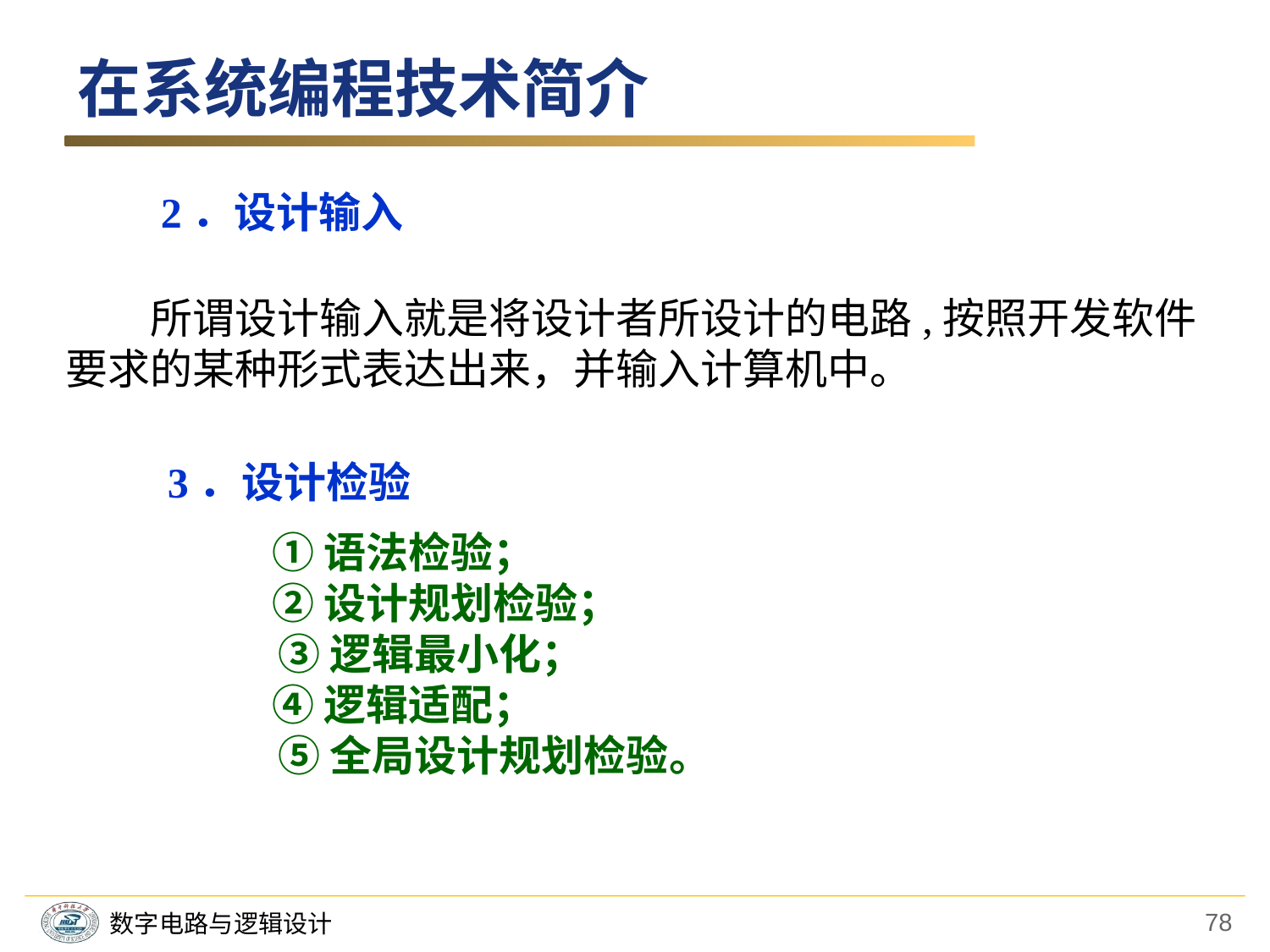

在系统编程技术简介
2．设计输入
　　所谓设计输入就是将设计者所设计的电路,按照开发软件
要求的某种形式表达出来，并输入计算机中。
3．设计检验
　　① 语法检验；
　　② 设计规划检验；
    　③ 逻辑最小化；
　　④ 逻辑适配；
    　⑤ 全局设计规划检验。
78
数字电路与逻辑设计